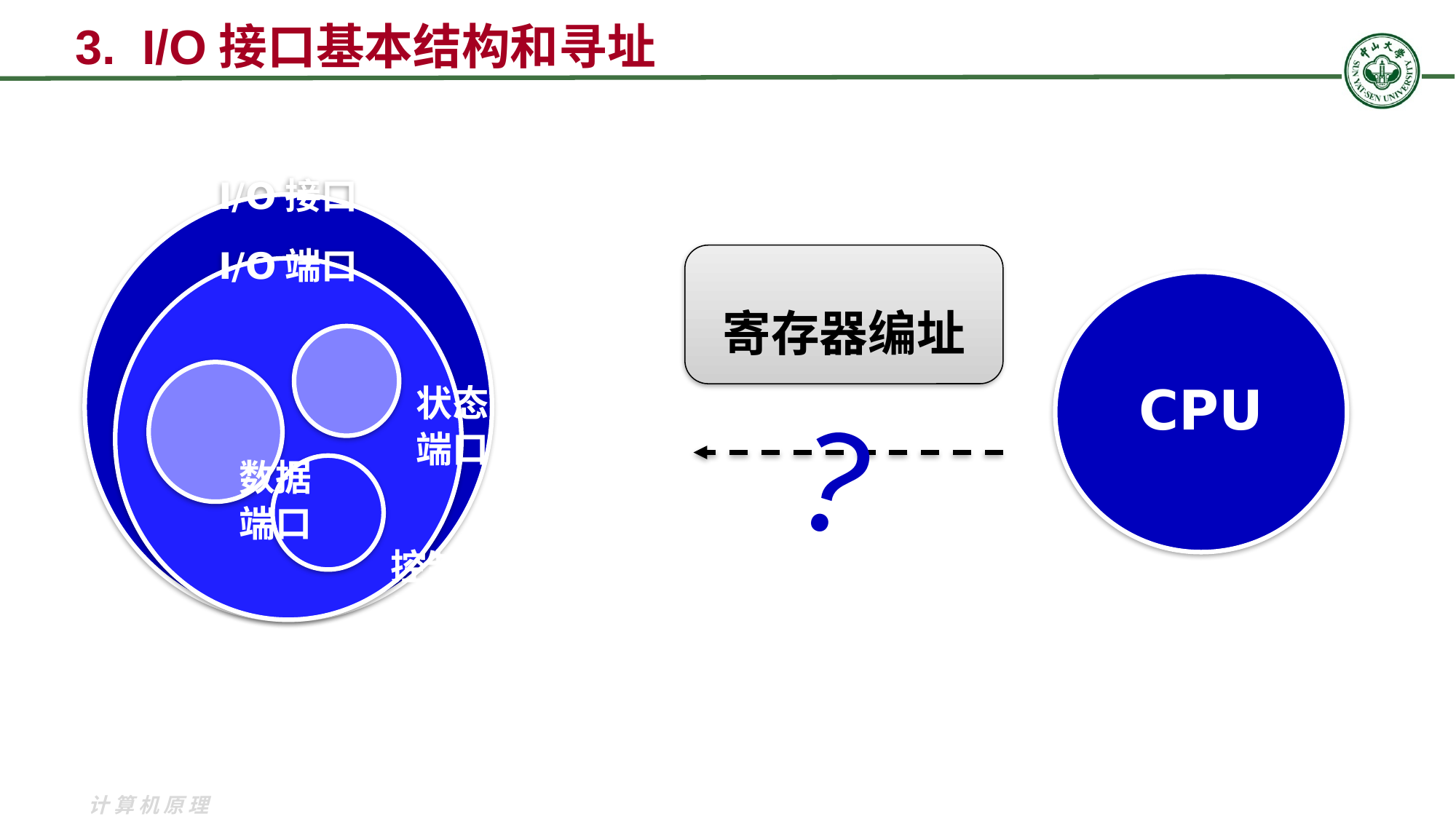

# 3.  I/O接口基本结构和寻址
CPU
I/O接口
I/O端口

状态
端口
数据
端口
控制
端口
寄存器编址
？